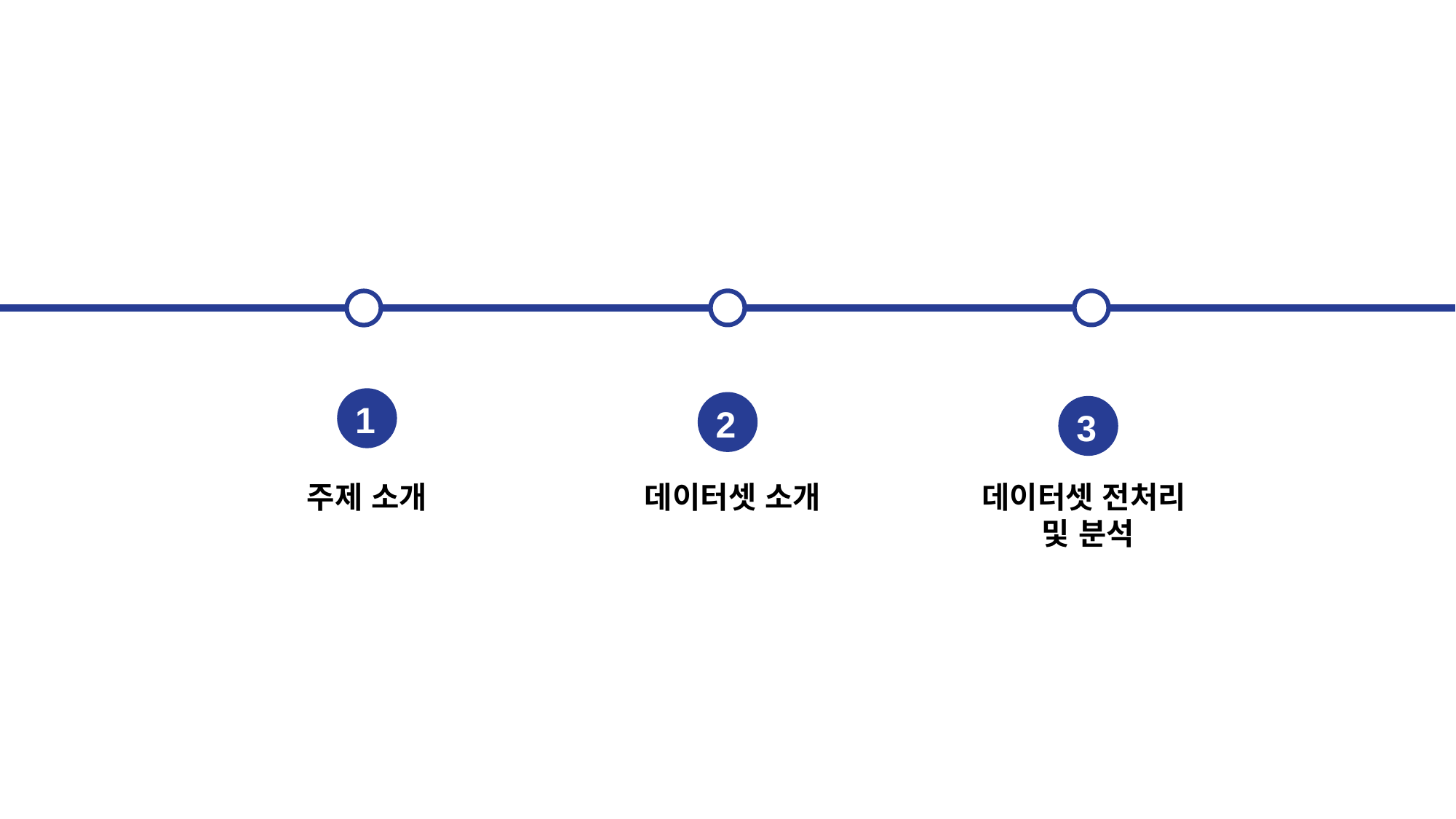

1
주제 소개

2
데이터셋 소개

3
데이터셋 전처리
및 분석